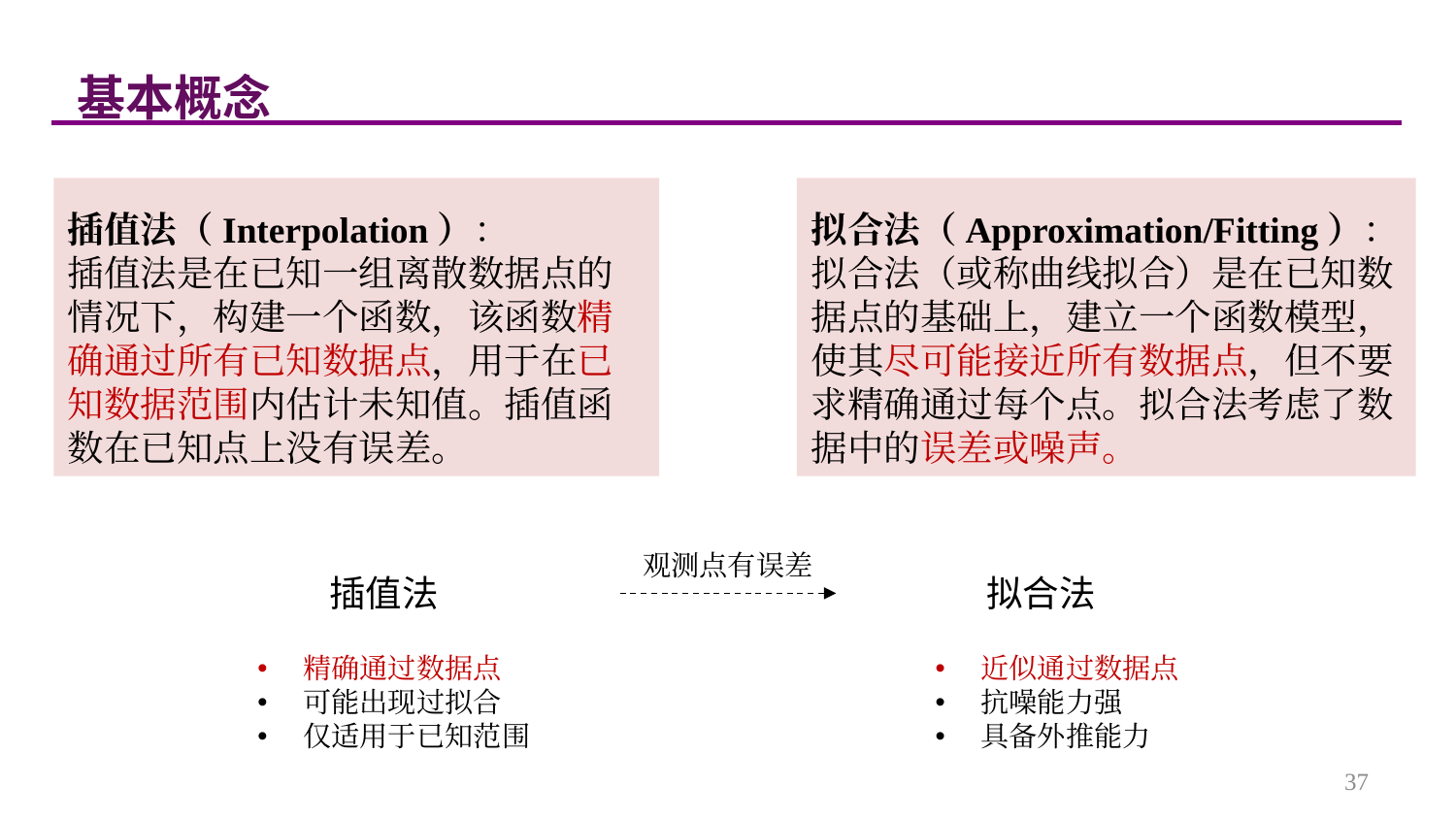

基本概念
插值法（Interpolation）：
插值法是在已知一组离散数据点的情况下，构建一个函数，该函数精确通过所有已知数据点，用于在已知数据范围内估计未知值。插值函数在已知点上没有误差。
拟合法（Approximation/Fitting）：
拟合法（或称曲线拟合）是在已知数据点的基础上，建立一个函数模型，使其尽可能接近所有数据点，但不要求精确通过每个点。拟合法考虑了数据中的误差或噪声。
观测点有误差
插值法
拟合法
精确通过数据点
可能出现过拟合
仅适用于已知范围
近似通过数据点
抗噪能力强
具备外推能力
37